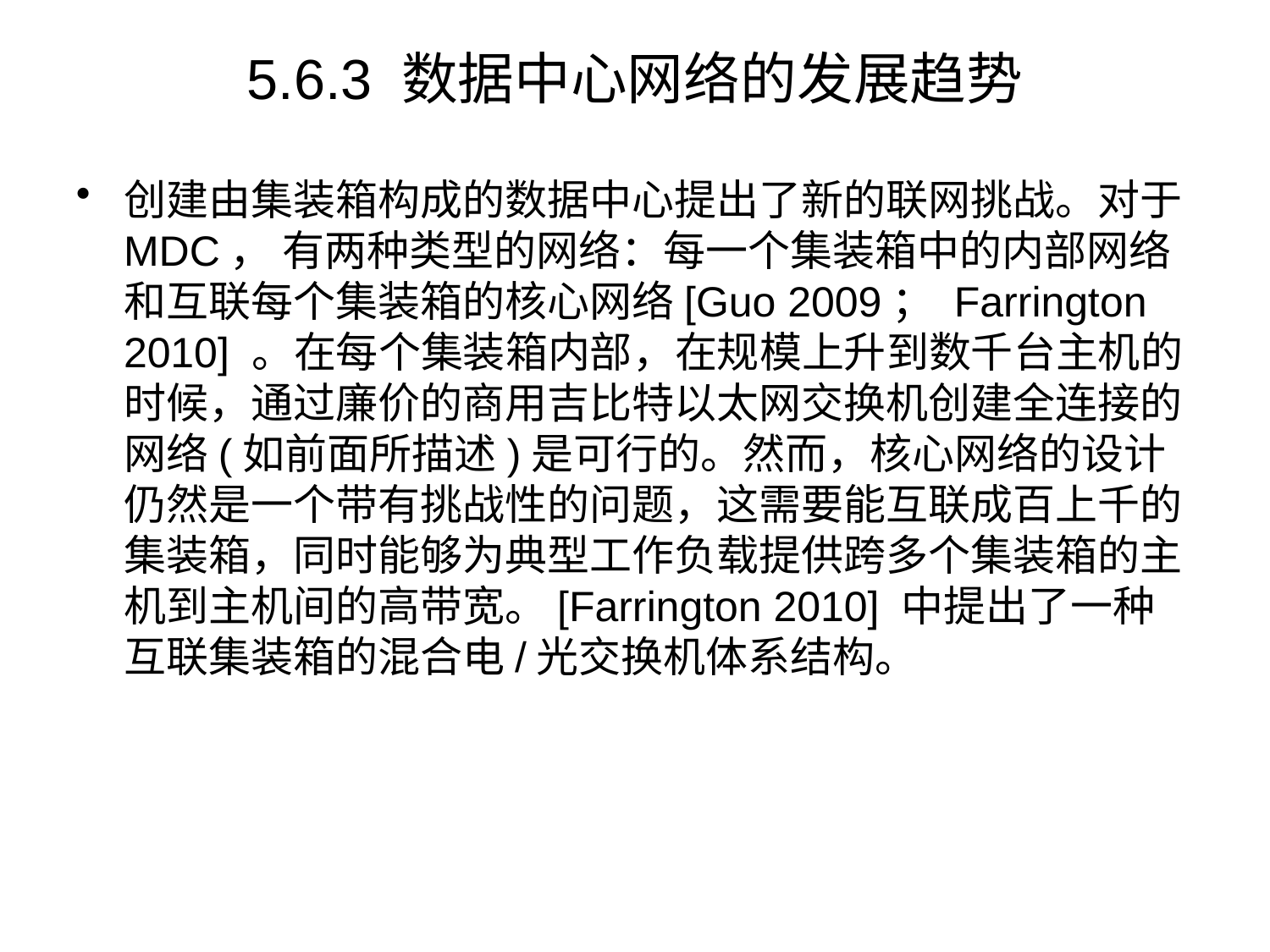

# 5.6.3 数据中心网络的发展趋势
创建由集装箱构成的数据中心提出了新的联网挑战。对于MDC， 有两种类型的网络：每一个集装箱中的内部网络和互联每个集装箱的核心网络[Guo 2009； Farrington 2010] 。在每个集装箱内部，在规模上升到数千台主机的时候，通过廉价的商用吉比特以太网交换机创建全连接的网络(如前面所描述)是可行的。然而，核心网络的设计仍然是一个带有挑战性的问题，这需要能互联成百上千的集装箱，同时能够为典型工作负载提供跨多个集装箱的主机到主机间的高带宽。[Farrington 2010] 中提出了一种互联集装箱的混合电/光交换机体系结构。